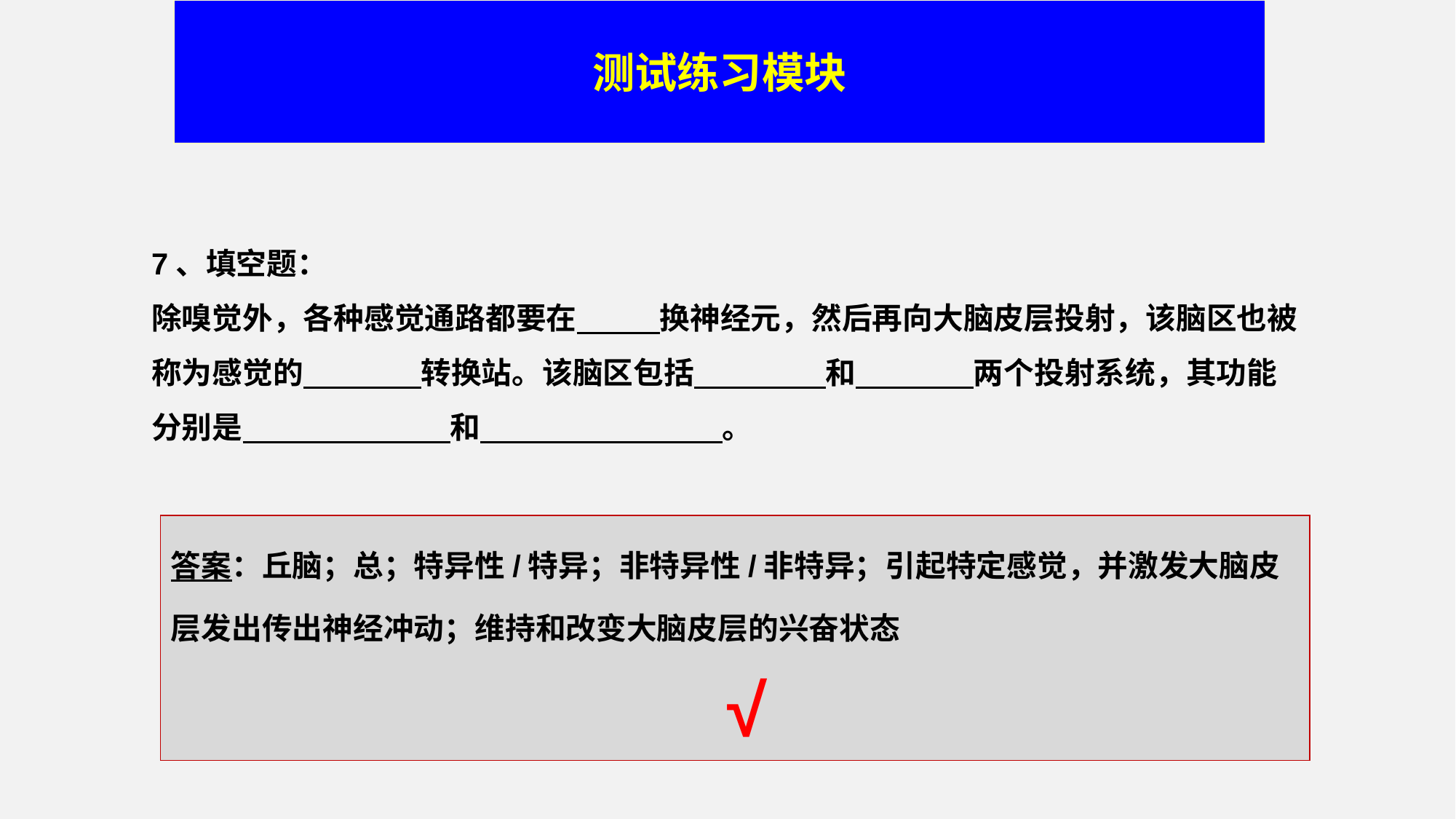

测试练习模块
7、填空题：
除嗅觉外，各种感觉通路都要在            换神经元，然后再向大脑皮层投射，该脑区也被称为感觉的                 转换站。该脑区包括                   和                 两个投射系统，其功能分别是                              和                                   。
答案：丘脑；总；特异性/特异；非特异性/非特异；引起特定感觉，并激发大脑皮层发出传出神经冲动；维持和改变大脑皮层的兴奋状态
   √